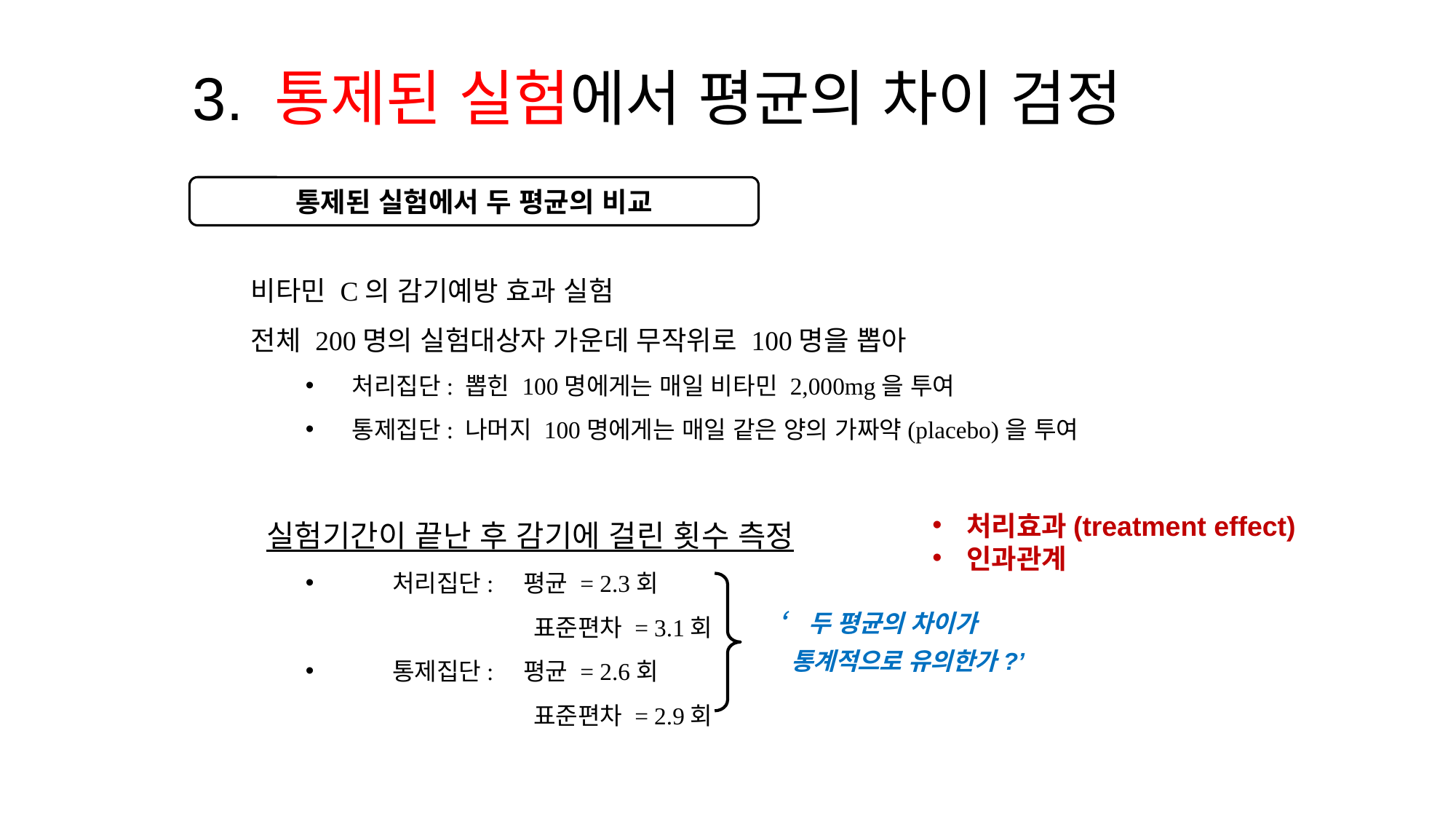

# 3. 통제된 실험에서 평균의 차이 검정
통제된 실험에서 두 평균의 비교
비타민 C의 감기예방 효과 실험
전체 200명의 실험대상자 가운데 무작위로 100명을 뽑아
 처리집단: 뽑힌 100명에게는 매일 비타민 2,000mg을 투여
 통제집단: 나머지 100명에게는 매일 같은 양의 가짜약(placebo)을 투여

 실험기간이 끝난 후 감기에 걸린 횟수 측정
       처리집단:    평균 = 2.3회
                                 표준편차 = 3.1회
       통제집단:    평균 = 2.6회
                                 표준편차 = 2.9회
처리효과(treatment effect)
인과관계

‘두 평균의 차이가
 통계적으로 유의한가?’